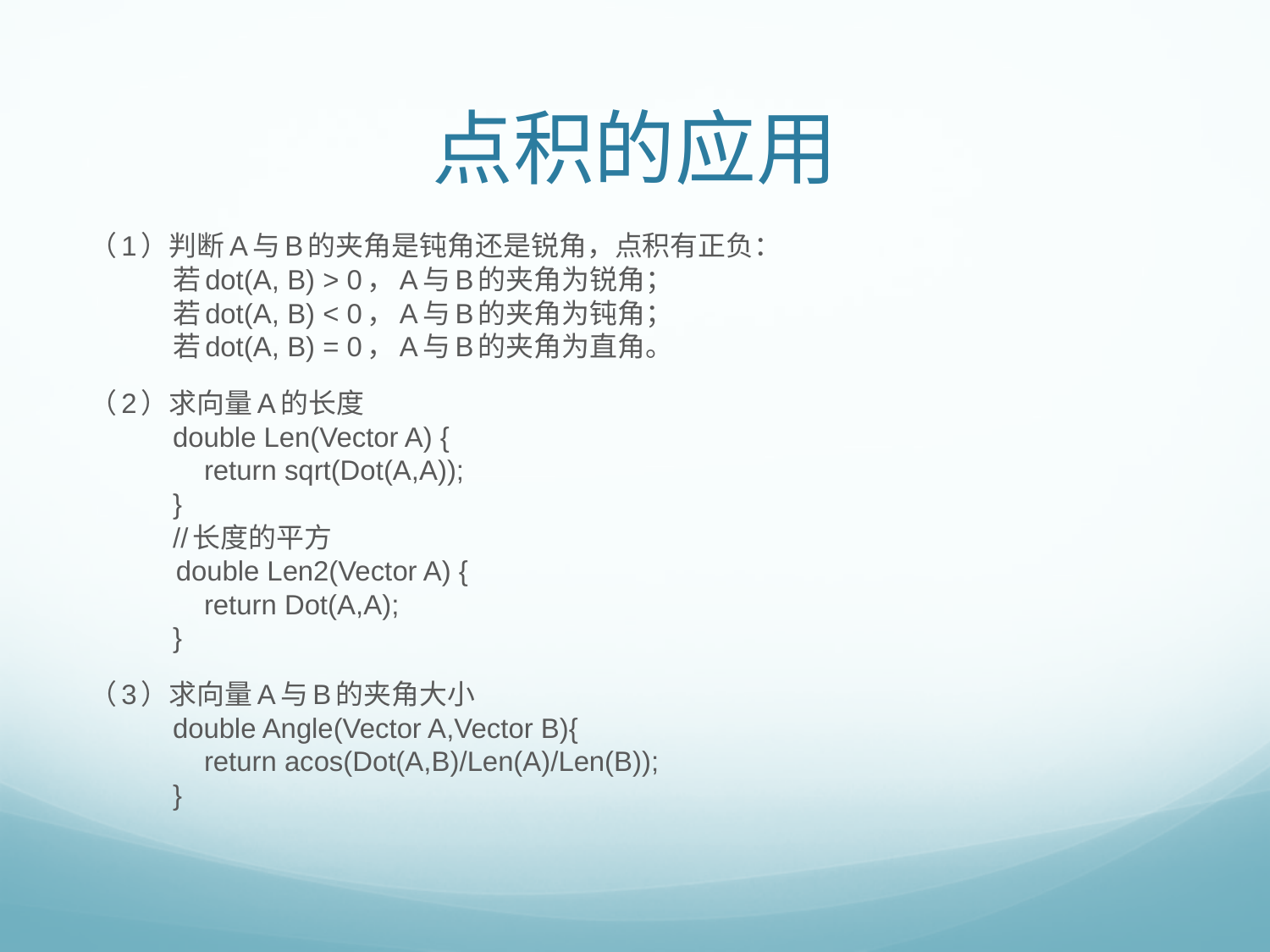

# 点积的应用
（1）判断A与B的夹角是钝角还是锐角，点积有正负：
	若dot(A, B) > 0，A与B的夹角为锐角；
	若dot(A, B) < 0，A与B的夹角为钝角；
	若dot(A, B) = 0，A与B的夹角为直角。
（2）求向量A的长度
	double Len(Vector A) {
	    return sqrt(Dot(A,A));
	}
	//长度的平方
             double Len2(Vector A) {
	    return Dot(A,A);
	}
（3）求向量A与B的夹角大小
	double Angle(Vector A,Vector B){
	    return acos(Dot(A,B)/Len(A)/Len(B));
	}